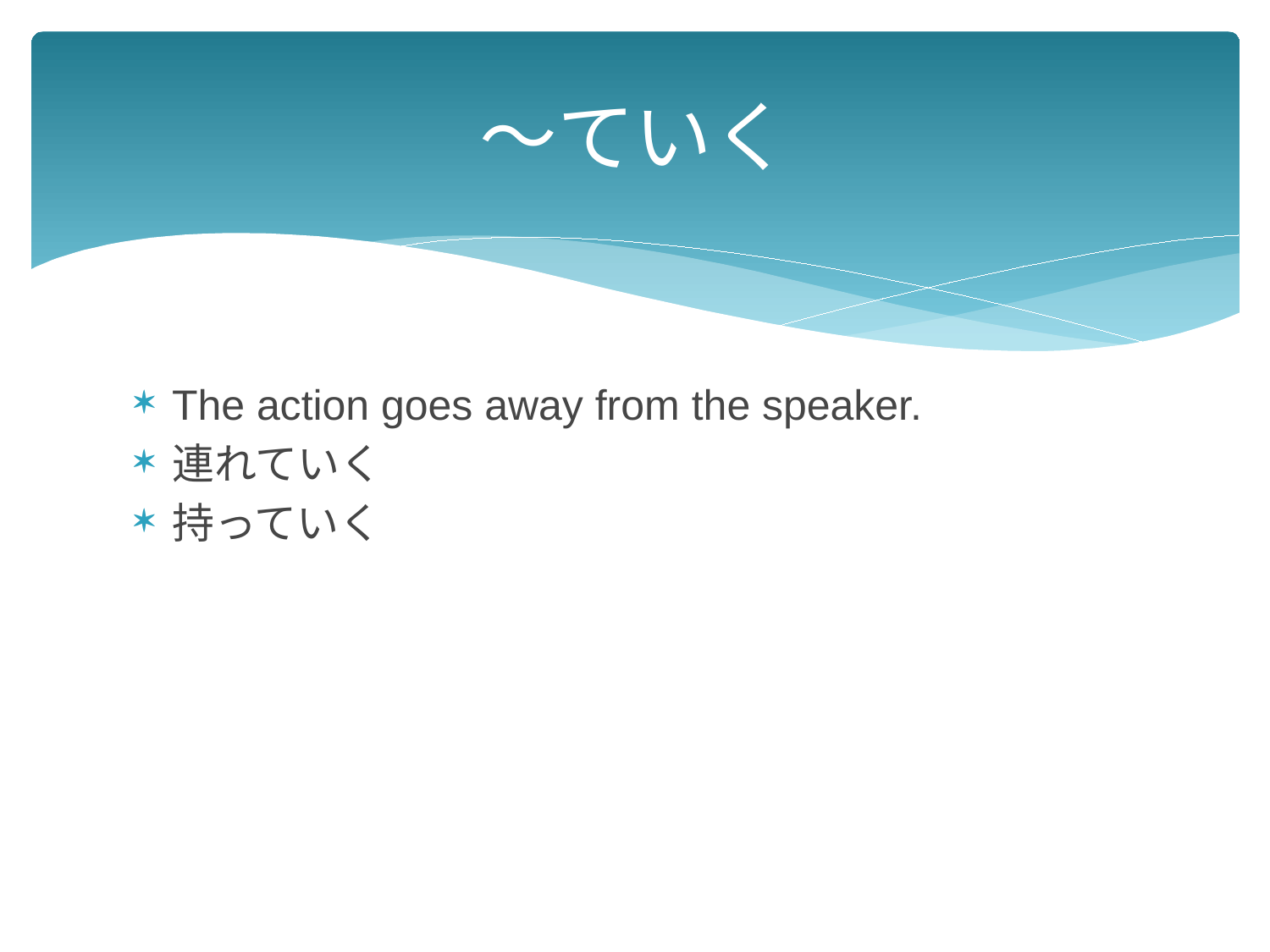

# ～ていく
The action goes away from the speaker.
連れていく
持っていく